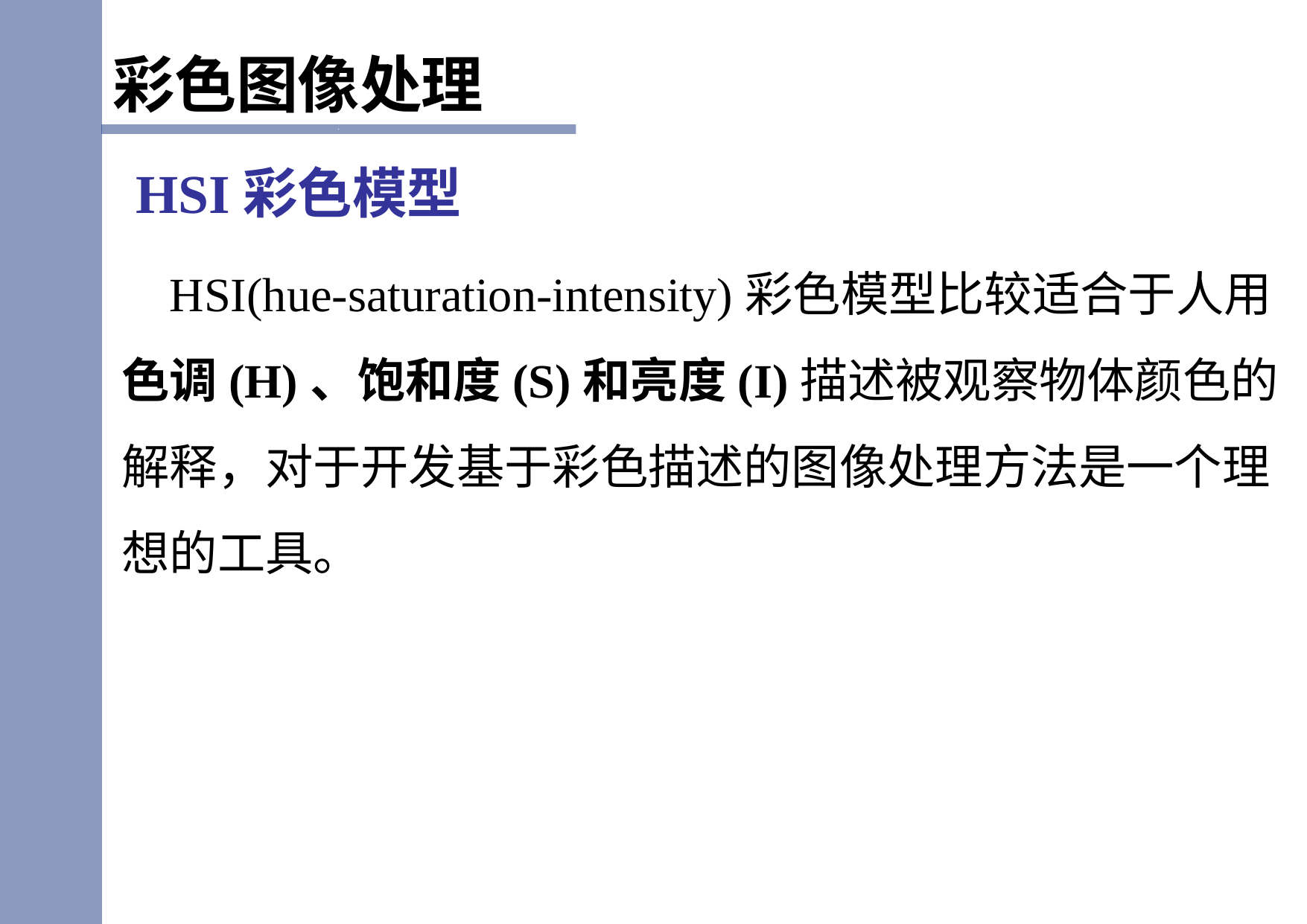

彩色图像处理
 HSI彩色模型
    HSI(hue-saturation-intensity)彩色模型比较适合于人用色调(H)、饱和度(S)和亮度(I)描述被观察物体颜色的解释，对于开发基于彩色描述的图像处理方法是一个理想的工具。